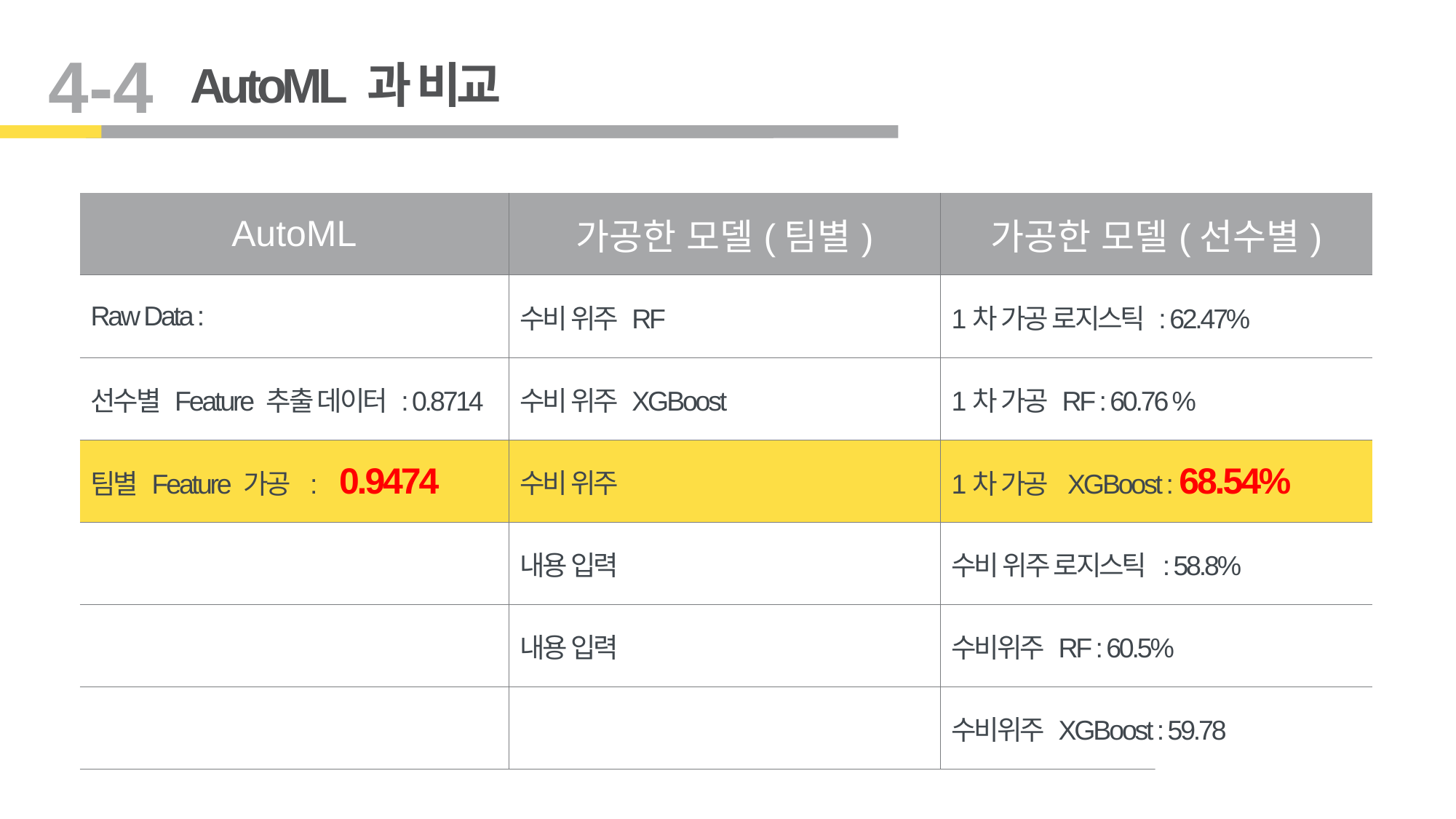

4-4
AutoML 과 비교

| AutoML | 가공한 모델(팀별) | 가공한 모델(선수별) |
| --- | --- | --- |
| Raw Data : | 수비 위주 RF | 1차 가공 로지스틱 : 62.47% |
| 선수별 Feature 추출 데이터 : 0.8714 | 수비 위주 XGBoost | 1차 가공 RF : 60.76 % |
| 팀별 Feature 가공 : 0.9474 | 수비 위주 | 1차 가공 XGBoost : 68.54% |
|  | 내용 입력 | 수비 위주 로지스틱 : 58.8% |
|  | 내용 입력 | 수비위주 RF : 60.5% |
|  |  | 수비위주 XGBoost : 59.78 |